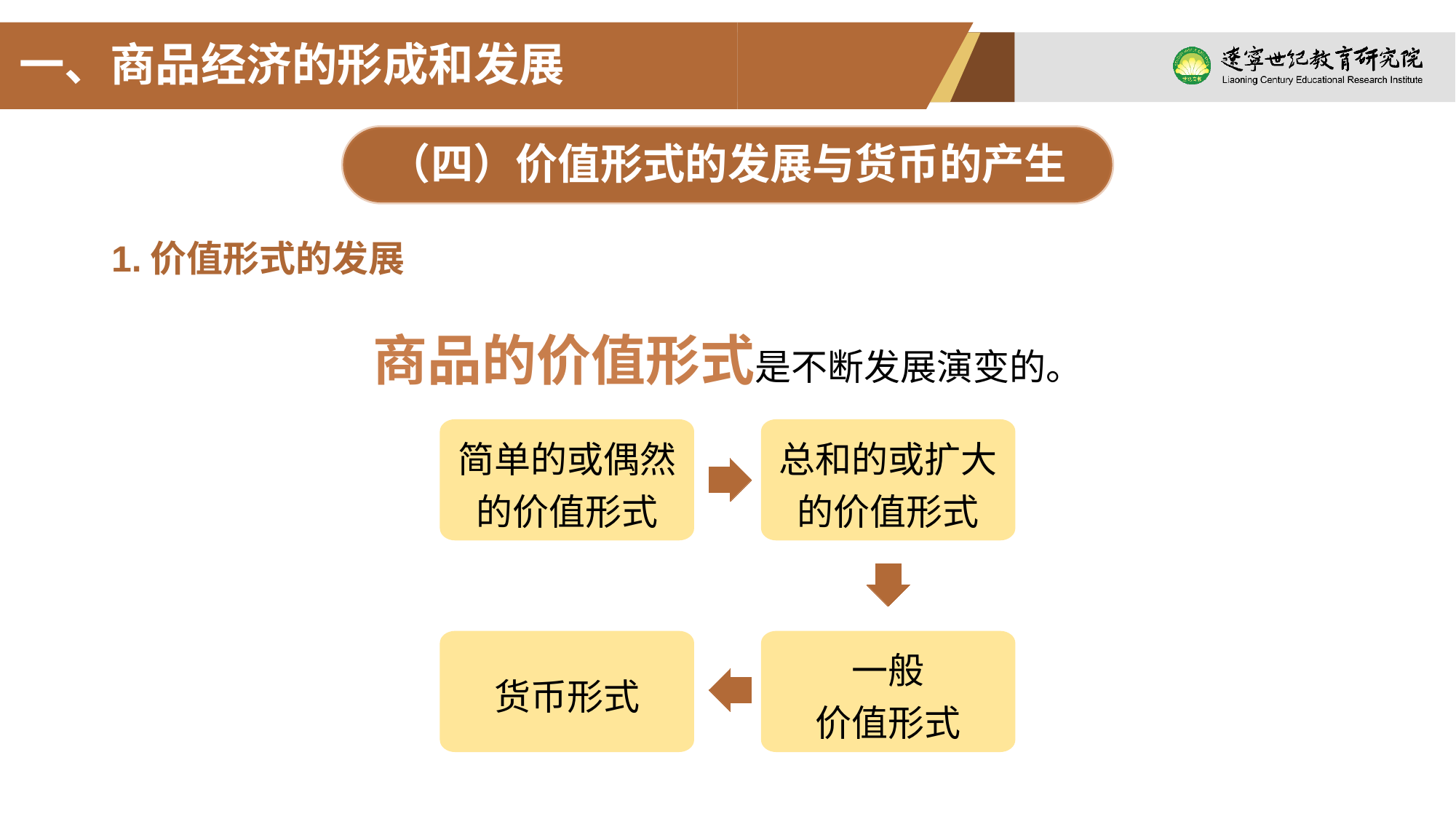

一、商品经济的形成和发展
（四）价值形式的发展与货币的产生
1.价值形式的发展
商品的价值形式是不断发展演变的。
简单的或偶然的价值形式
总和的或扩大的价值形式

货币形式
一般
价值形式